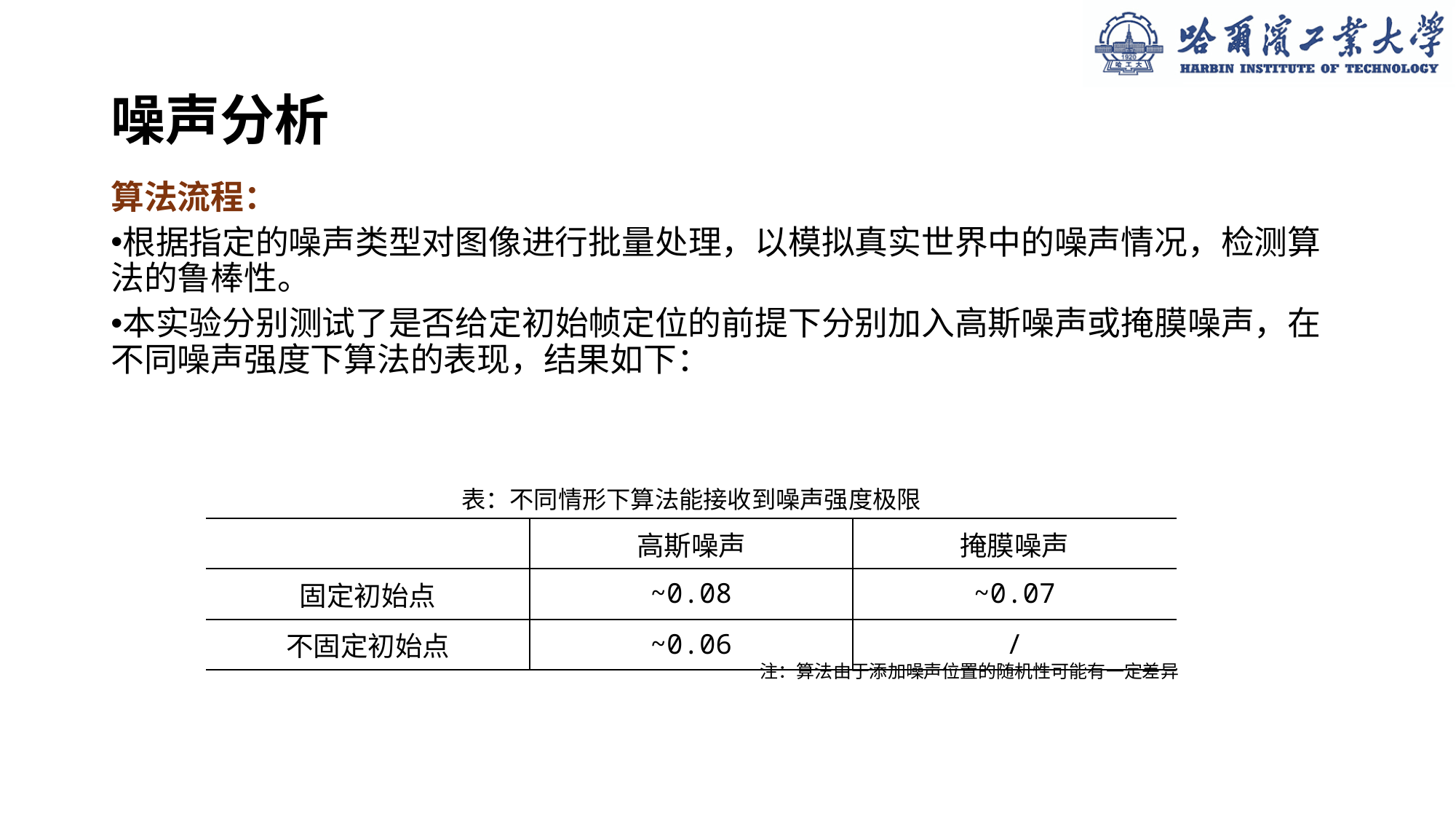

# 噪声分析
算法流程：
根据指定的噪声类型对图像进行批量处理，以模拟真实世界中的噪声情况，检测算法的鲁棒性。
本实验分别测试了是否给定初始帧定位的前提下分别加入高斯噪声或掩膜噪声，在不同噪声强度下算法的表现，结果如下：

表：不同情形下算法能接收到噪声强度极限
|  | 高斯噪声 | 掩膜噪声 |
| --- | --- | --- |
| 固定初始点 | ~0.08 | ~0.07 |
| 不固定初始点 | ~0.06 | / |
注：算法由于添加噪声位置的随机性可能有一定差异